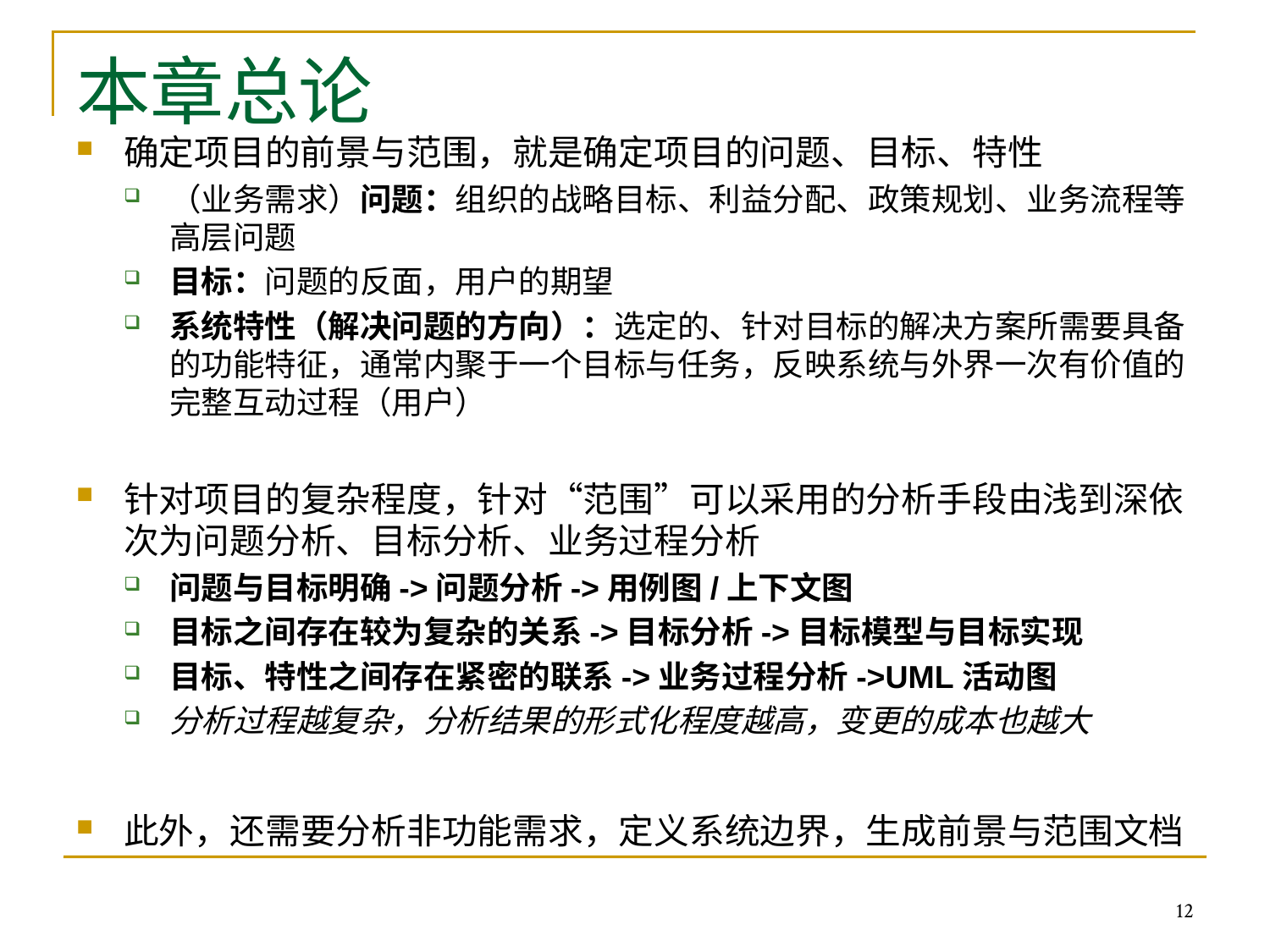

# 本章总论
确定项目的前景与范围，就是确定项目的问题、目标、特性
（业务需求）问题：组织的战略目标、利益分配、政策规划、业务流程等高层问题
目标：问题的反面，用户的期望
系统特性（解决问题的方向）：选定的、针对目标的解决方案所需要具备的功能特征，通常内聚于一个目标与任务，反映系统与外界一次有价值的完整互动过程（用户）

针对项目的复杂程度，针对“范围”可以采用的分析手段由浅到深依次为问题分析、目标分析、业务过程分析
问题与目标明确->问题分析->用例图/上下文图
目标之间存在较为复杂的关系->目标分析->目标模型与目标实现
目标、特性之间存在紧密的联系->业务过程分析->UML活动图
分析过程越复杂，分析结果的形式化程度越高，变更的成本也越大

此外，还需要分析非功能需求，定义系统边界，生成前景与范围文档
12